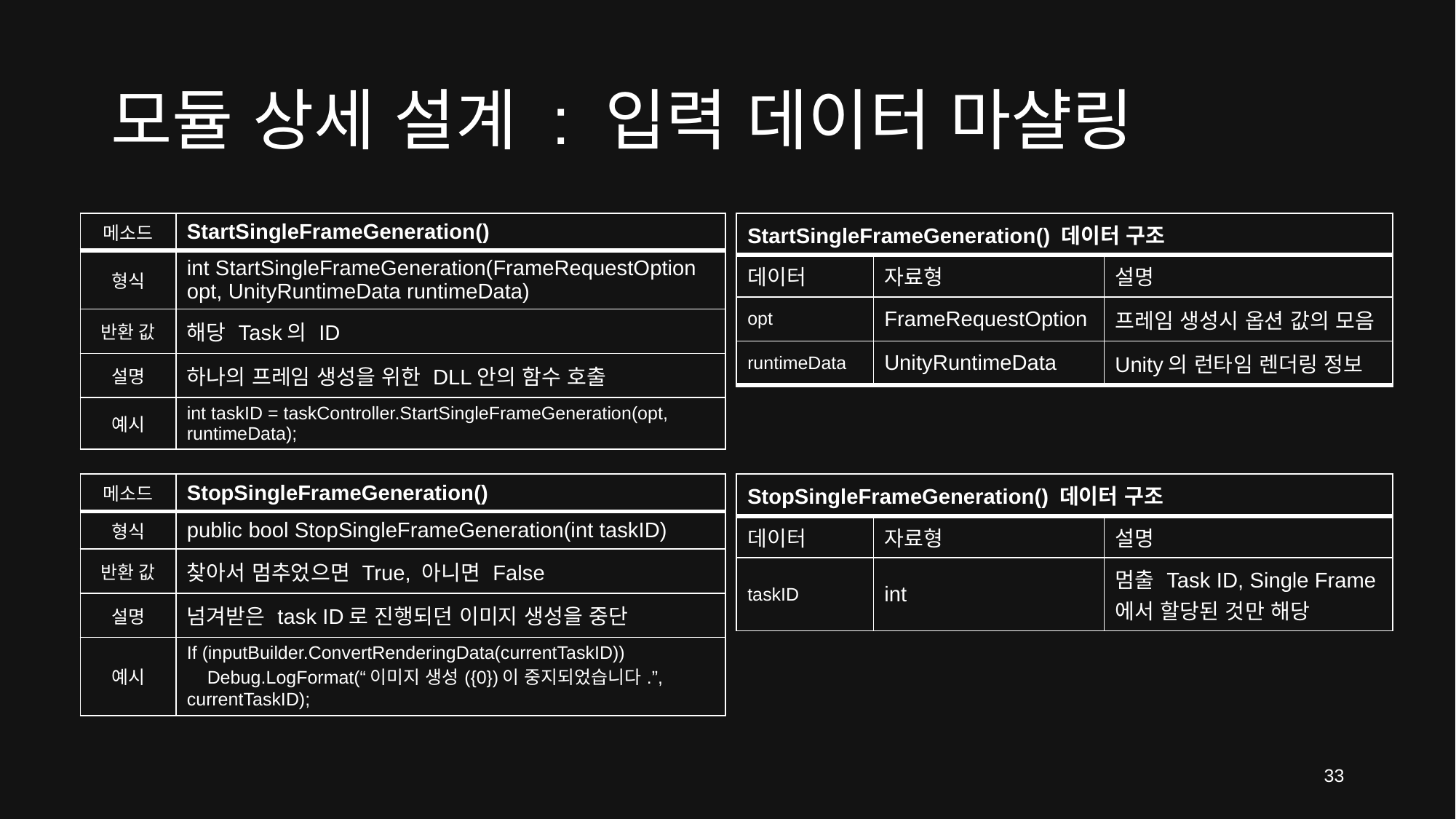

# 모듈 상세 설계 : 입력 데이터 마샬링
| 메소드 | StartSingleFrameGeneration() |
| --- | --- |
| 형식 | int StartSingleFrameGeneration(FrameRequestOption opt, UnityRuntimeData runtimeData) |
| 반환 값 | 해당 Task의 ID |
| 설명 | 하나의 프레임 생성을 위한 DLL안의 함수 호출 |
| 예시 | int taskID = taskController.StartSingleFrameGeneration(opt, runtimeData); |
| StartSingleFrameGeneration() 데이터 구조 |  |  |
| --- | --- | --- |
| 데이터 | 자료형 | 설명 |
| opt | FrameRequestOption | 프레임 생성시 옵션 값의 모음 |
| runtimeData | UnityRuntimeData | Unity의 런타임 렌더링 정보 |
| 메소드 | StopSingleFrameGeneration() |
| --- | --- |
| 형식 | public bool StopSingleFrameGeneration(int taskID) |
| 반환 값 | 찾아서 멈추었으면 True, 아니면 False |
| 설명 | 넘겨받은 task ID로 진행되던 이미지 생성을 중단 |
| 예시 | If (inputBuilder.ConvertRenderingData(currentTaskID)) Debug.LogFormat(“이미지 생성({0})이 중지되었습니다.”, currentTaskID); |
| StopSingleFrameGeneration() 데이터 구조 |  |  |
| --- | --- | --- |
| 데이터 | 자료형 | 설명 |
| taskID | int | 멈출 Task ID, Single Frame에서 할당된 것만 해당 |
33